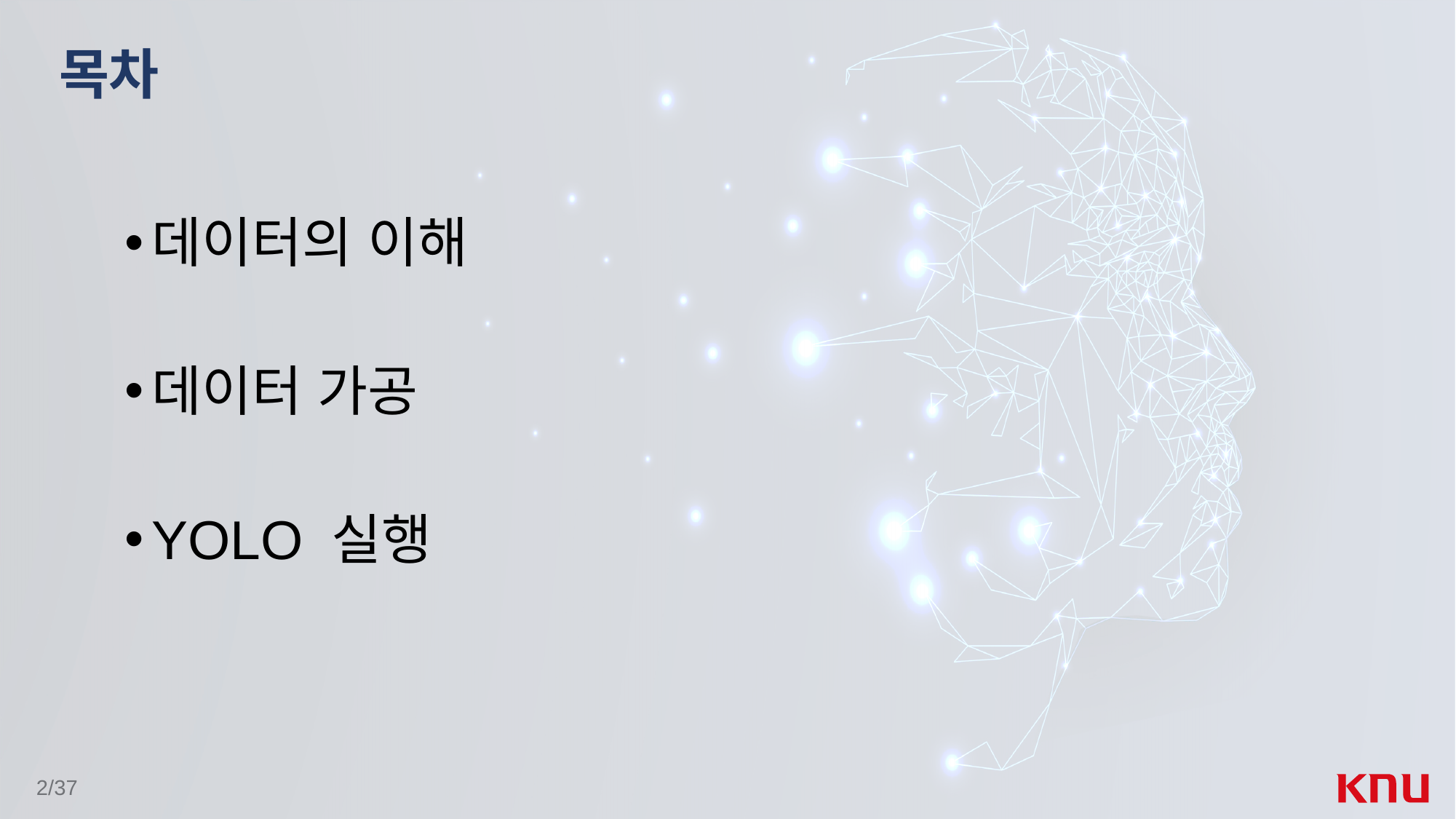

# 목차
데이터의 이해

데이터 가공

YOLO 실행